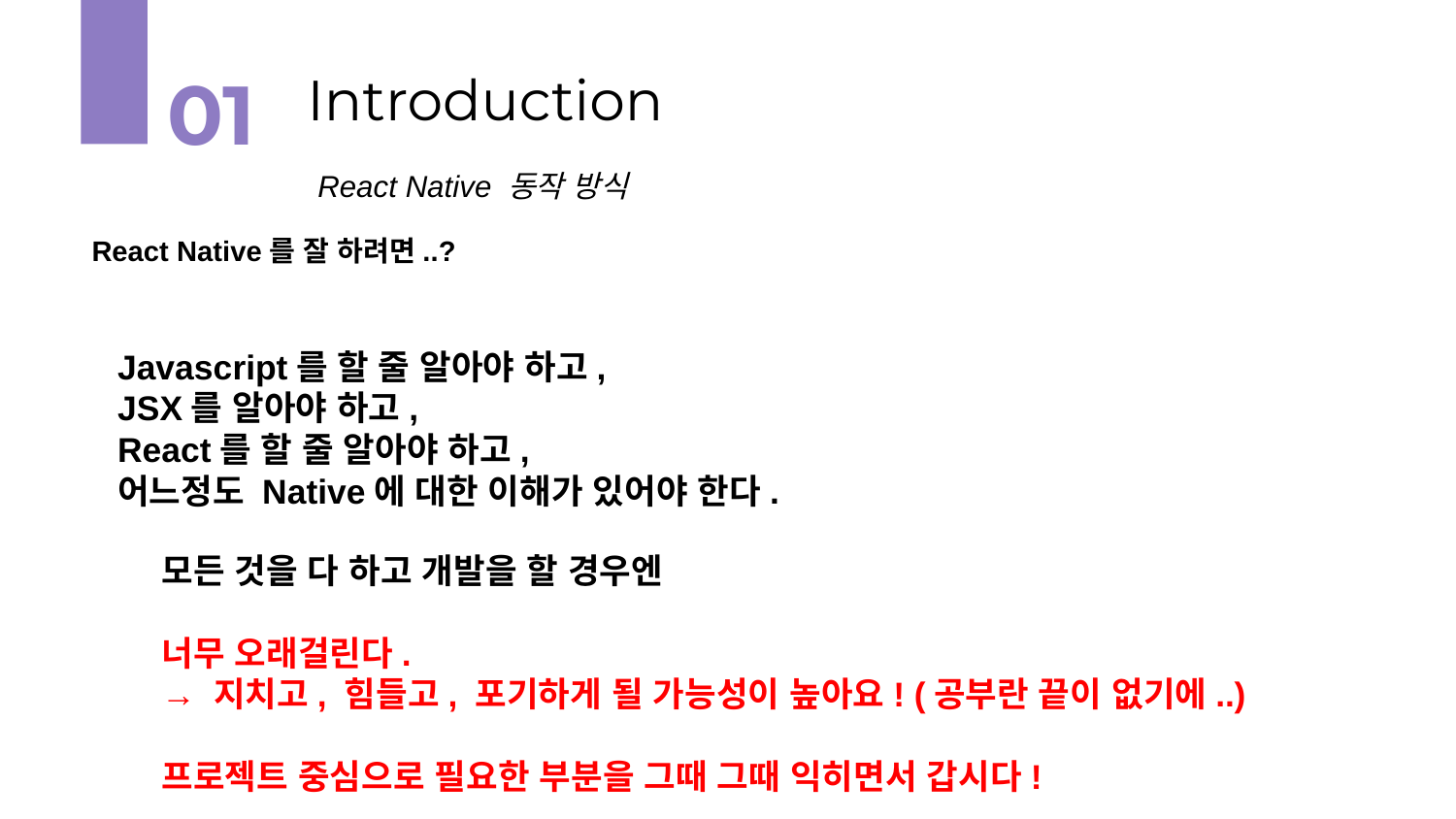

Introduction
01
React Native 동작 방식
React Native를 잘 하려면..?
Javascript를 할 줄 알아야 하고,
JSX를 알아야 하고,
React를 할 줄 알아야 하고,
어느정도 Native에 대한 이해가 있어야 한다.

모든 것을 다 하고 개발을 할 경우엔

너무 오래걸린다.
→ 지치고, 힘들고, 포기하게 될 가능성이 높아요! (공부란 끝이 없기에..)

프로젝트 중심으로 필요한 부분을 그때 그때 익히면서 갑시다!